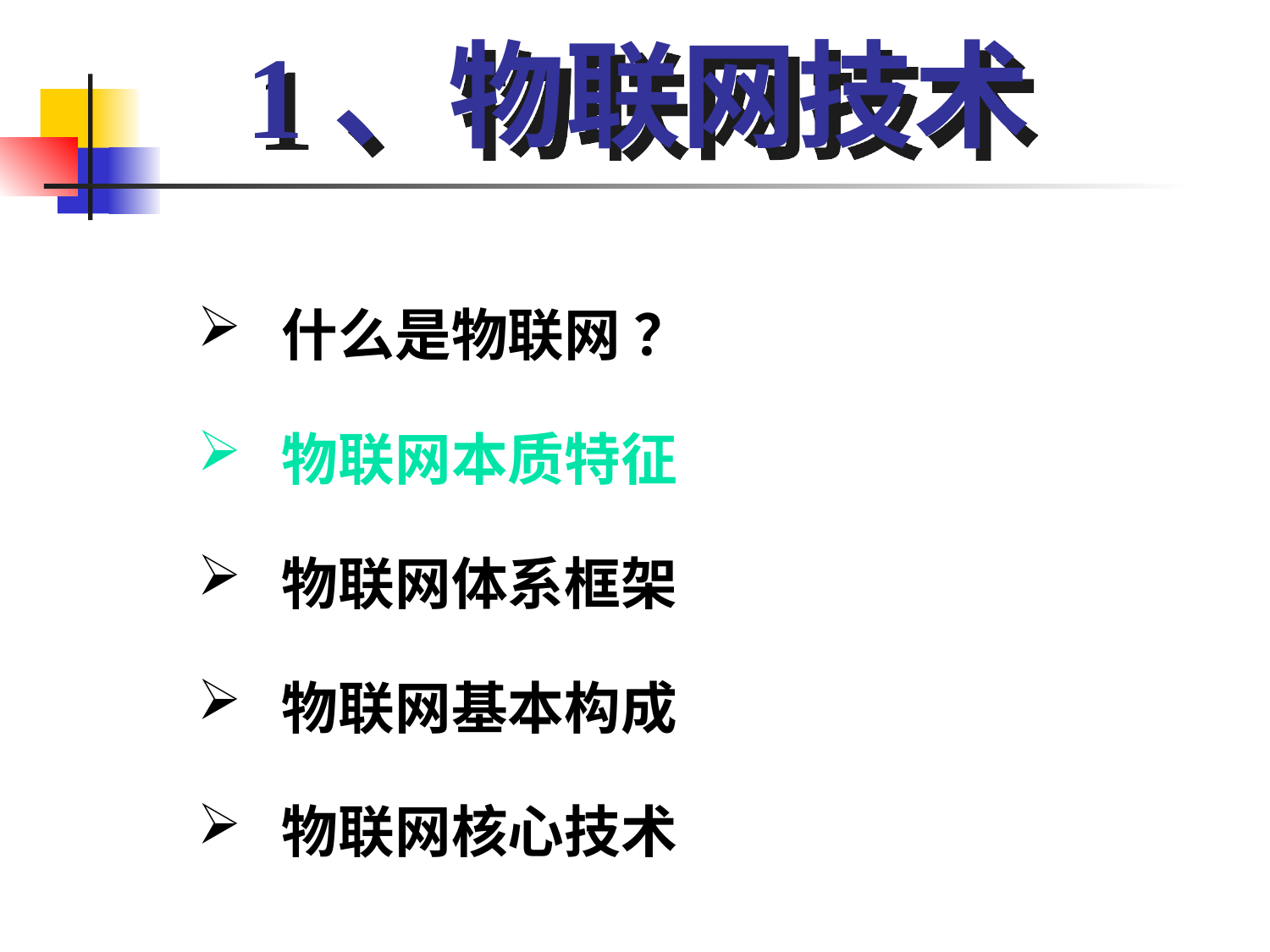

1、物联网技术
  什么是物联网 ？

  物联网本质特征

  物联网体系框架

  物联网基本构成

  物联网核心技术